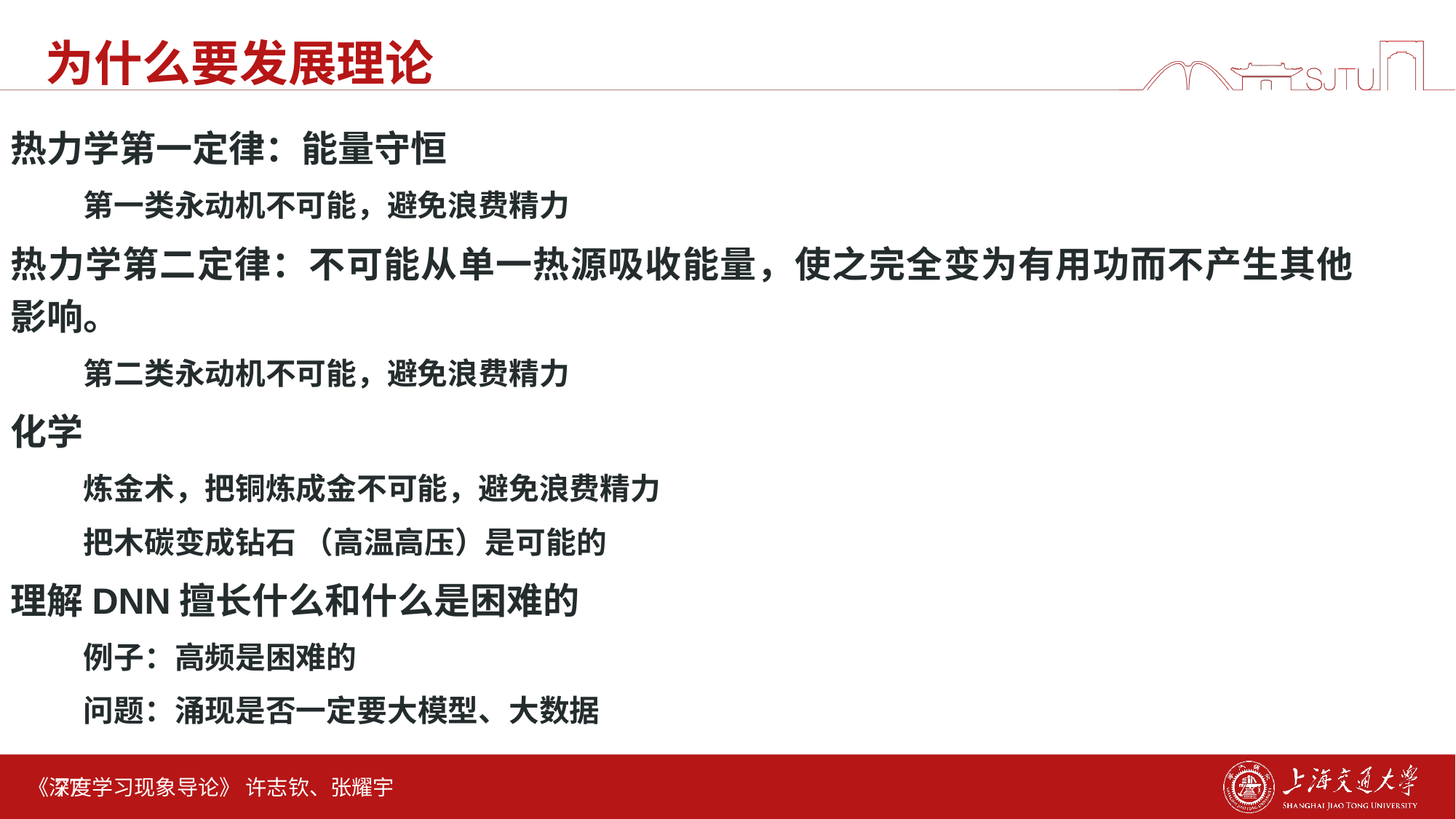

# 为什么要发展理论
热力学第一定律：能量守恒
第一类永动机不可能，避免浪费精力
热力学第二定律：不可能从单一热源吸收能量，使之完全变为有用功而不产生其他影响。
第二类永动机不可能，避免浪费精力
化学
炼金术，把铜炼成金不可能，避免浪费精力
把木碳变成钻石 （高温高压）是可能的
理解DNN擅长什么和什么是困难的
例子：高频是困难的
问题：涌现是否一定要大模型、大数据
77
 《深度学习现象导论》 许志钦、张耀宇